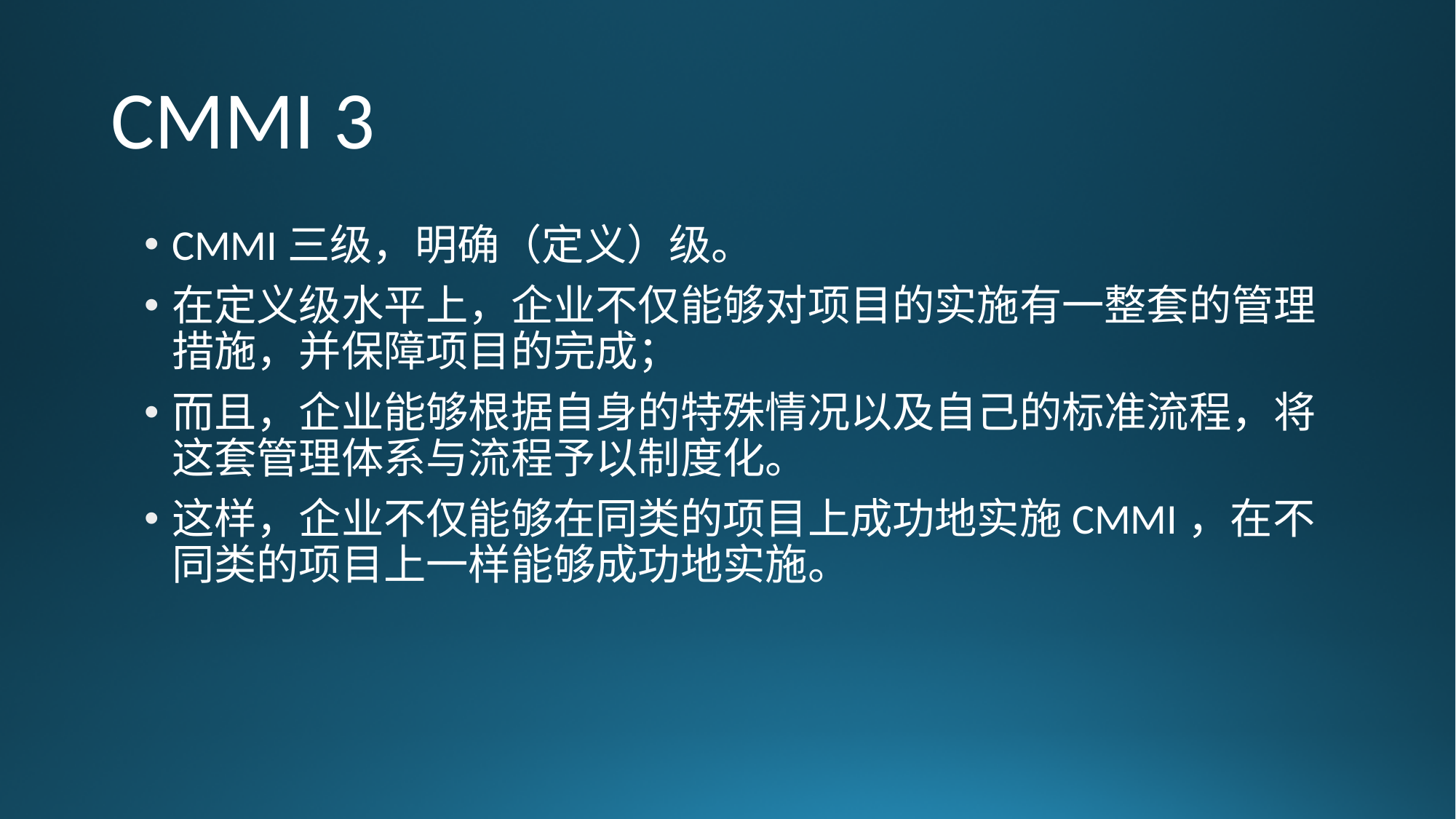

# CMMI 3
CMMI三级，明确（定义）级。
在定义级水平上，企业不仅能够对项目的实施有一整套的管理措施，并保障项目的完成；
而且，企业能够根据自身的特殊情况以及自己的标准流程，将这套管理体系与流程予以制度化。
这样，企业不仅能够在同类的项目上成功地实施CMMI，在不同类的项目上一样能够成功地实施。